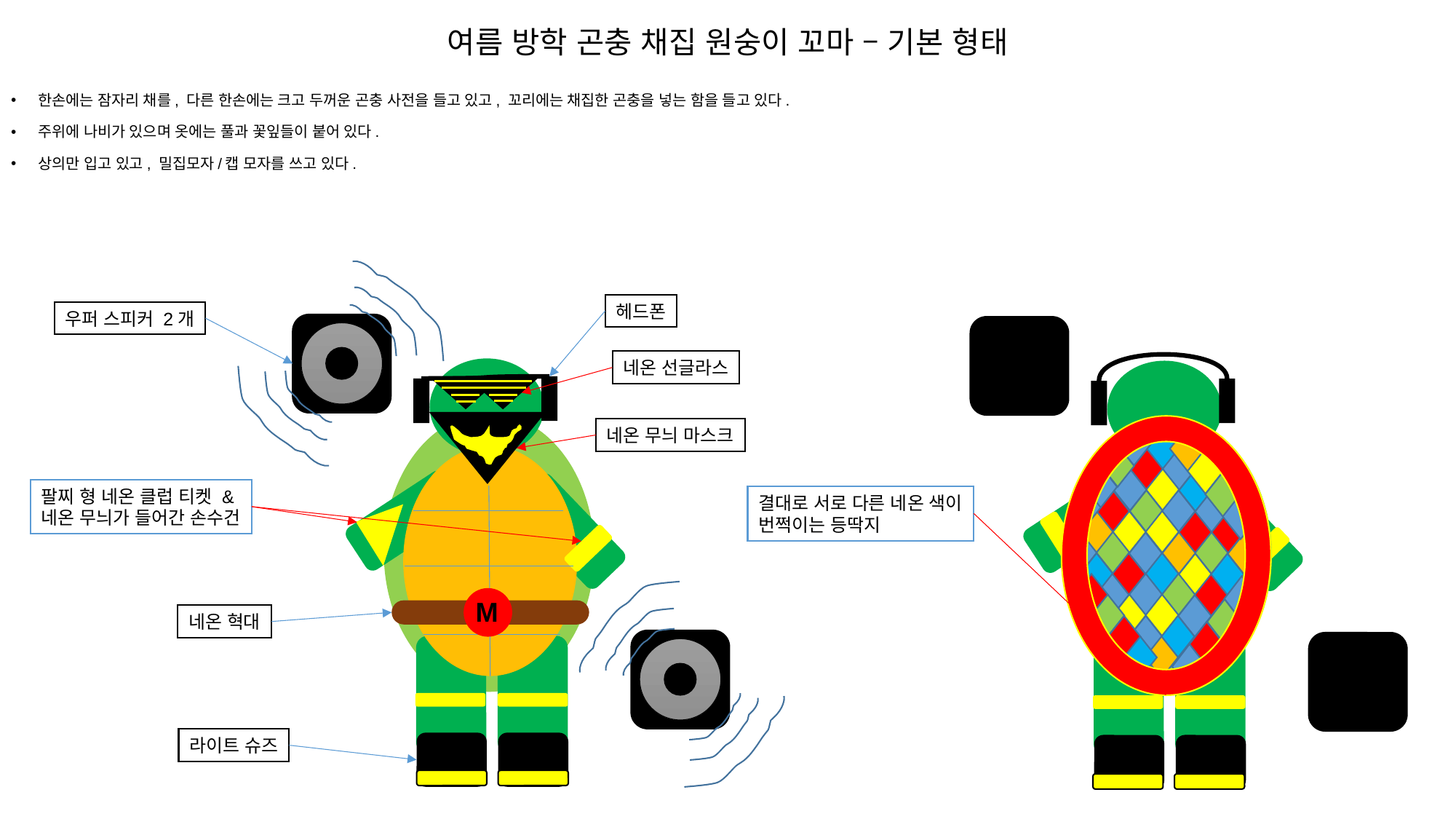

여름 방학 곤충 채집 원숭이 꼬마 – 기본 형태
한손에는 잠자리 채를, 다른 한손에는 크고 두꺼운 곤충 사전을 들고 있고, 꼬리에는 채집한 곤충을 넣는 함을 들고 있다.
주위에 나비가 있으며 옷에는 풀과 꽃잎들이 붙어 있다.
상의만 입고 있고, 밀집모자/캡 모자를 쓰고 있다.

M
헤드폰
우퍼 스피커 2개

네온 선글라스

네온 무늬 마스크

팔찌 형 네온 클럽 티켓 &
네온 무늬가 들어간 손수건
결대로 서로 다른 네온 색이
번쩍이는 등딱지

네온 혁대

라이트 슈즈